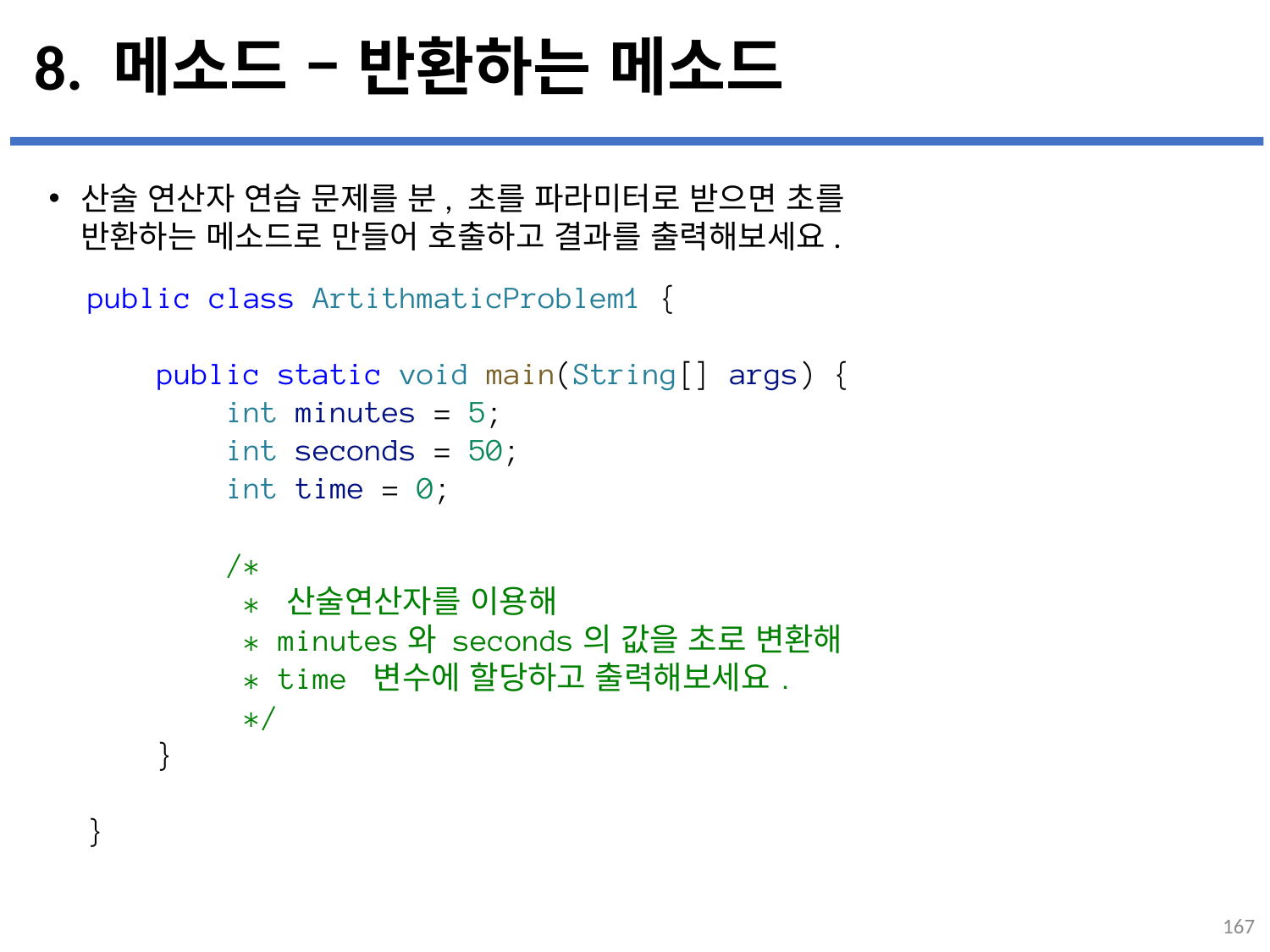

# 8. 메소드 – 반환하는 메소드
산술 연산자 연습 문제를 분, 초를 파라미터로 받으면 초를
반환하는 메소드로 만들어 호출하고 결과를 출력해보세요.
...

설명
public class ArtithmaticProblem1 {

    public static void main(String[] args) {
        int minutes = 5;
        int seconds = 50;
        int time = 0;

        /*
         * 산술연산자를 이용해
         * minutes와 seconds의 값을 초로 변환해
         * time 변수에 할당하고 출력해보세요.
         */
    }
}
167